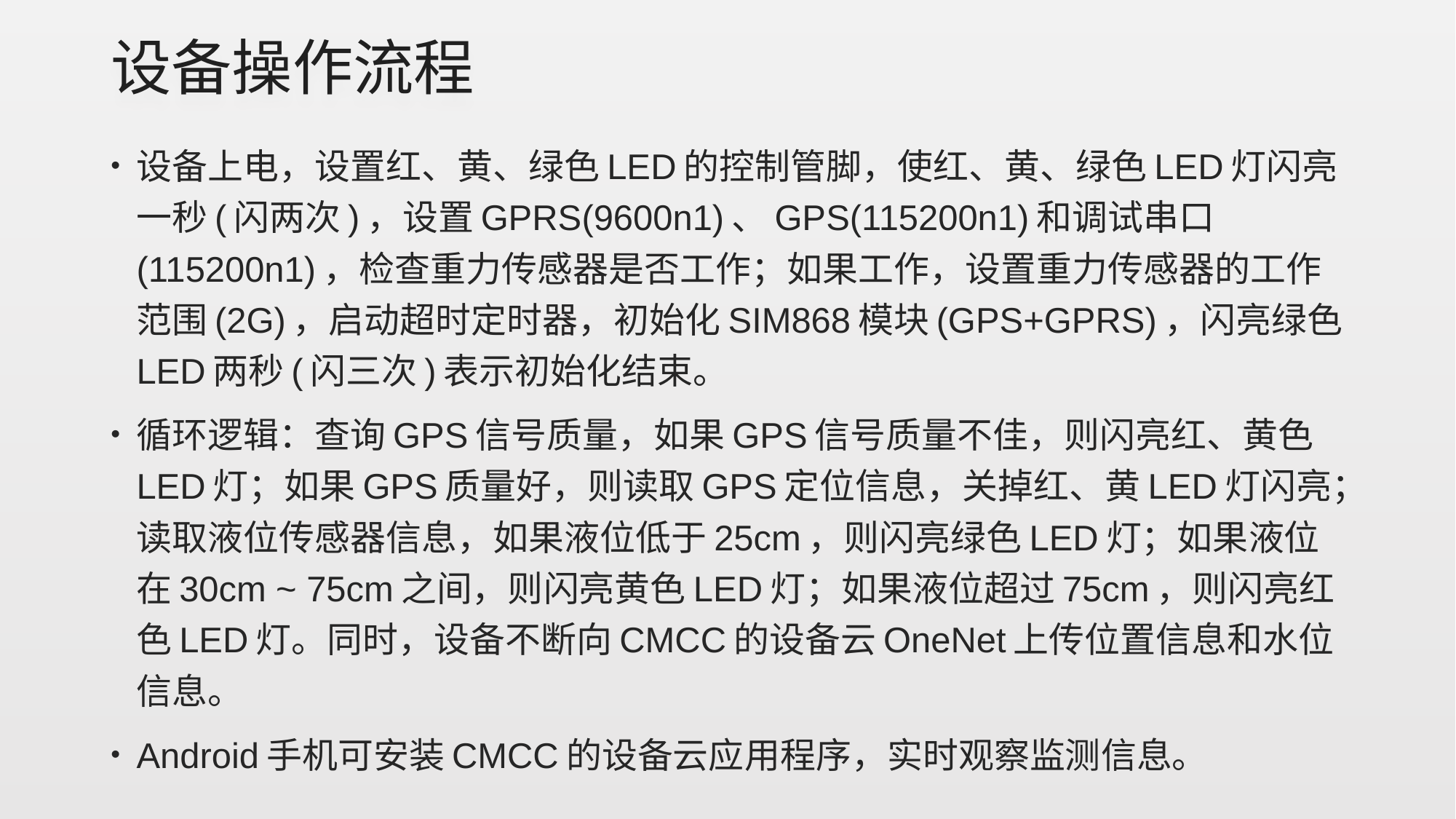

# 设备操作流程
设备上电，设置红、黄、绿色LED的控制管脚，使红、黄、绿色LED灯闪亮一秒(闪两次)，设置GPRS(9600n1)、GPS(115200n1)和调试串口(115200n1)，检查重力传感器是否工作；如果工作，设置重力传感器的工作范围(2G)，启动超时定时器，初始化SIM868模块(GPS+GPRS)，闪亮绿色LED两秒(闪三次)表示初始化结束。
循环逻辑：查询GPS信号质量，如果GPS信号质量不佳，则闪亮红、黄色LED灯；如果GPS质量好，则读取GPS定位信息，关掉红、黄LED灯闪亮；读取液位传感器信息，如果液位低于25cm，则闪亮绿色LED灯；如果液位在30cm ~ 75cm之间，则闪亮黄色LED灯；如果液位超过75cm，则闪亮红色LED灯。同时，设备不断向CMCC的设备云OneNet上传位置信息和水位信息。
Android手机可安装CMCC的设备云应用程序，实时观察监测信息。